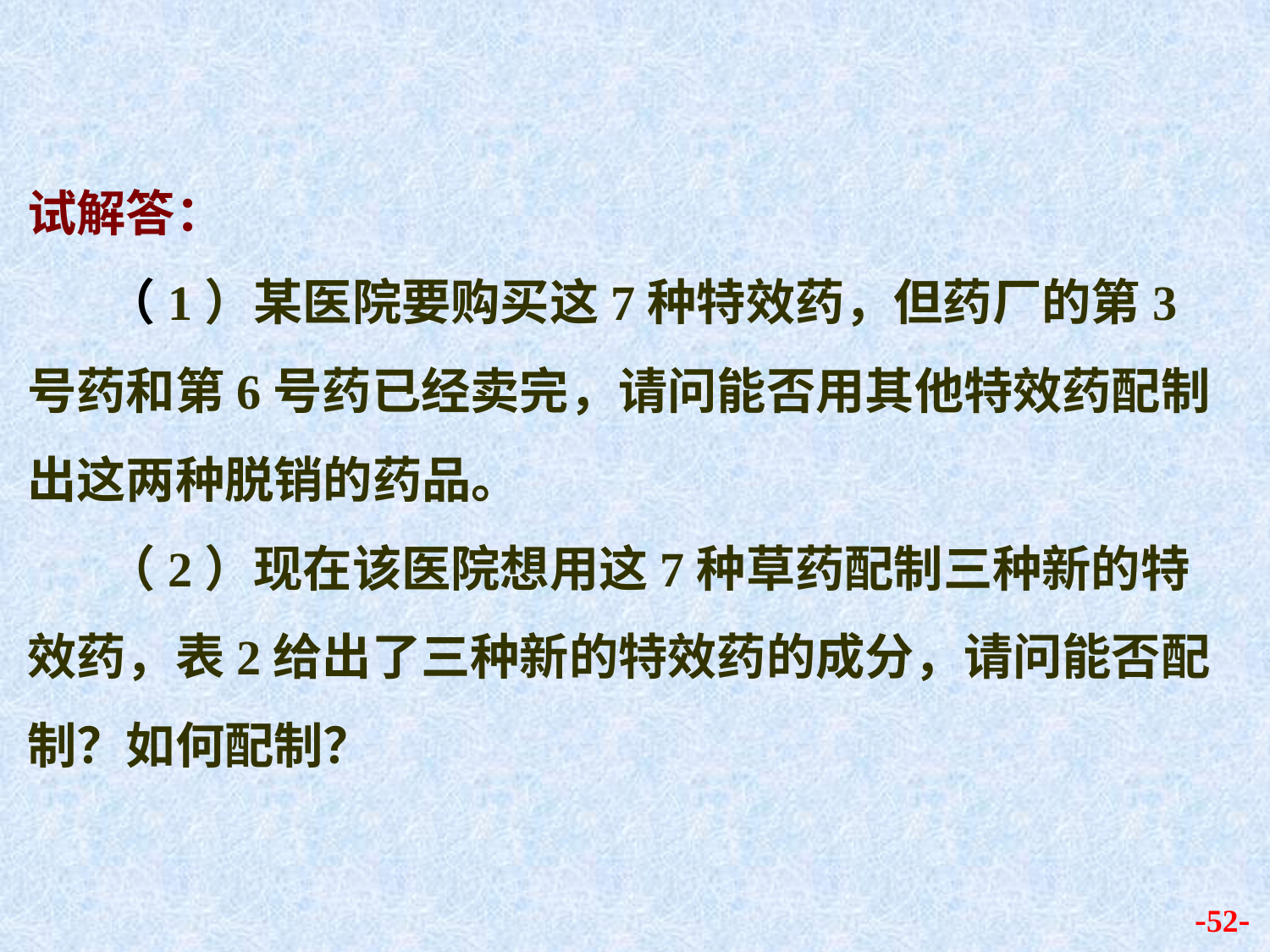

试解答：
      （1）某医院要购买这7种特效药，但药厂的第3 号药和第6号药已经卖完，请问能否用其他特效药配制出这两种脱销的药品。
      （2）现在该医院想用这7种草药配制三种新的特效药，表2给出了三种新的特效药的成分，请问能否配制？如何配制？

-52-